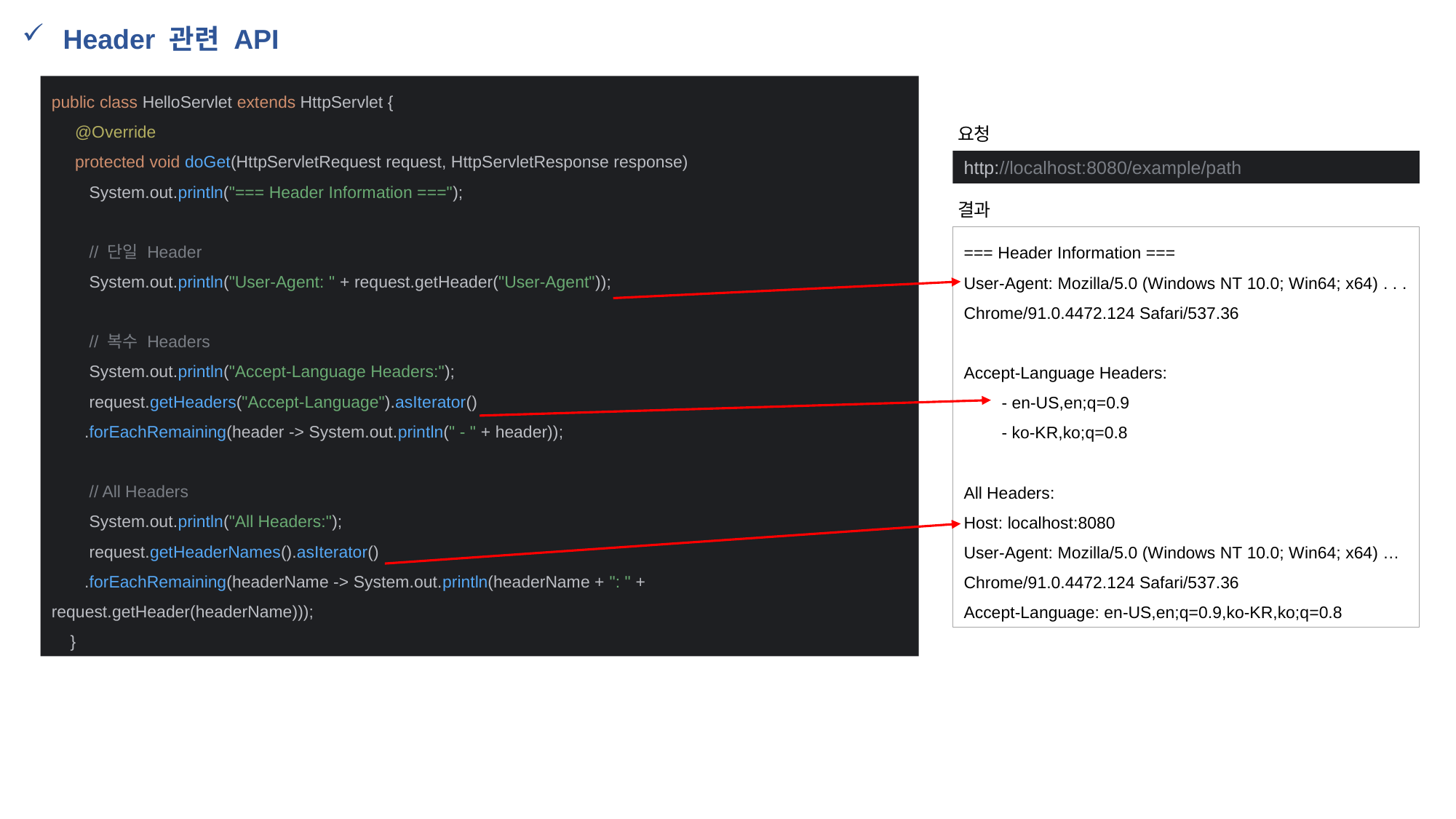

Header 관련 API
public class HelloServlet extends HttpServlet {
     @Override
     protected void doGet(HttpServletRequest request, HttpServletResponse response)
        System.out.println("=== Header Information ===");
        // 단일 Header
        System.out.println("User-Agent: " + request.getHeader("User-Agent"));
        // 복수 Headers
        System.out.println("Accept-Language Headers:");
        request.getHeaders("Accept-Language").asIterator()
       .forEachRemaining(header -> System.out.println(" - " + header));
        // All Headers
        System.out.println("All Headers:");
        request.getHeaderNames().asIterator()
       .forEachRemaining(headerName -> System.out.println(headerName + ": " + request.getHeader(headerName)));
    }
요청
http://localhost:8080/example/path
결과
=== Header Information ===
User-Agent: Mozilla/5.0 (Windows NT 10.0; Win64; x64) . . .
Chrome/91.0.4472.124 Safari/537.36
Accept-Language Headers:
        - en-US,en;q=0.9
        - ko-KR,ko;q=0.8
All Headers:
Host: localhost:8080
User-Agent: Mozilla/5.0 (Windows NT 10.0; Win64; x64) …
Chrome/91.0.4472.124 Safari/537.36
Accept-Language: en-US,en;q=0.9,ko-KR,ko;q=0.8